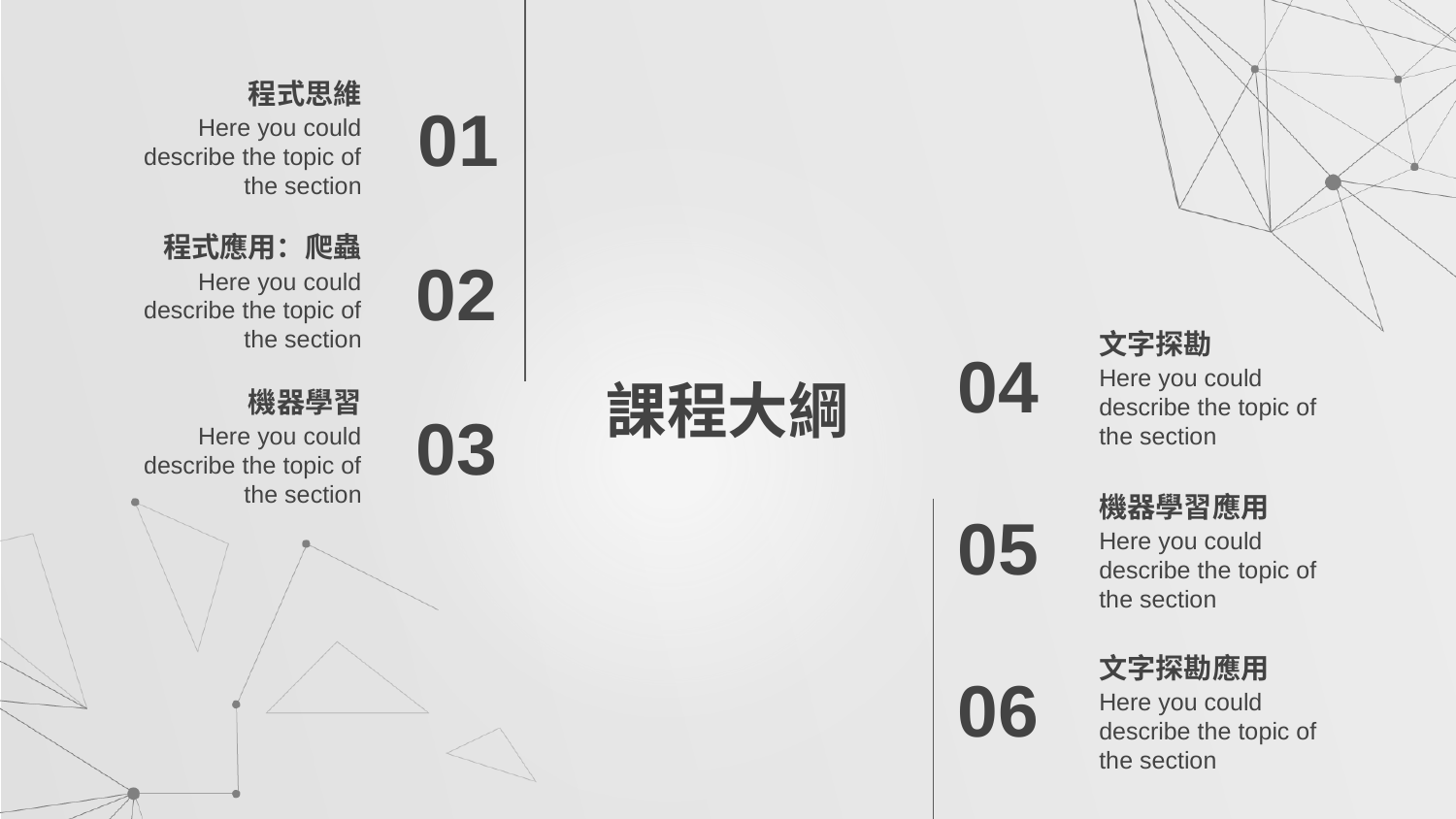

程式思維
01
Here you could describe the topic of the section
程式應用：爬蟲
02
Here you could describe the topic of the section
文字探勘
# 課程大綱
04
機器學習
Here you could describe the topic of the section
03
Here you could describe the topic of the section
機器學習應用
05
Here you could describe the topic of the section

文字探勘應用
06
Here you could describe the topic of the section